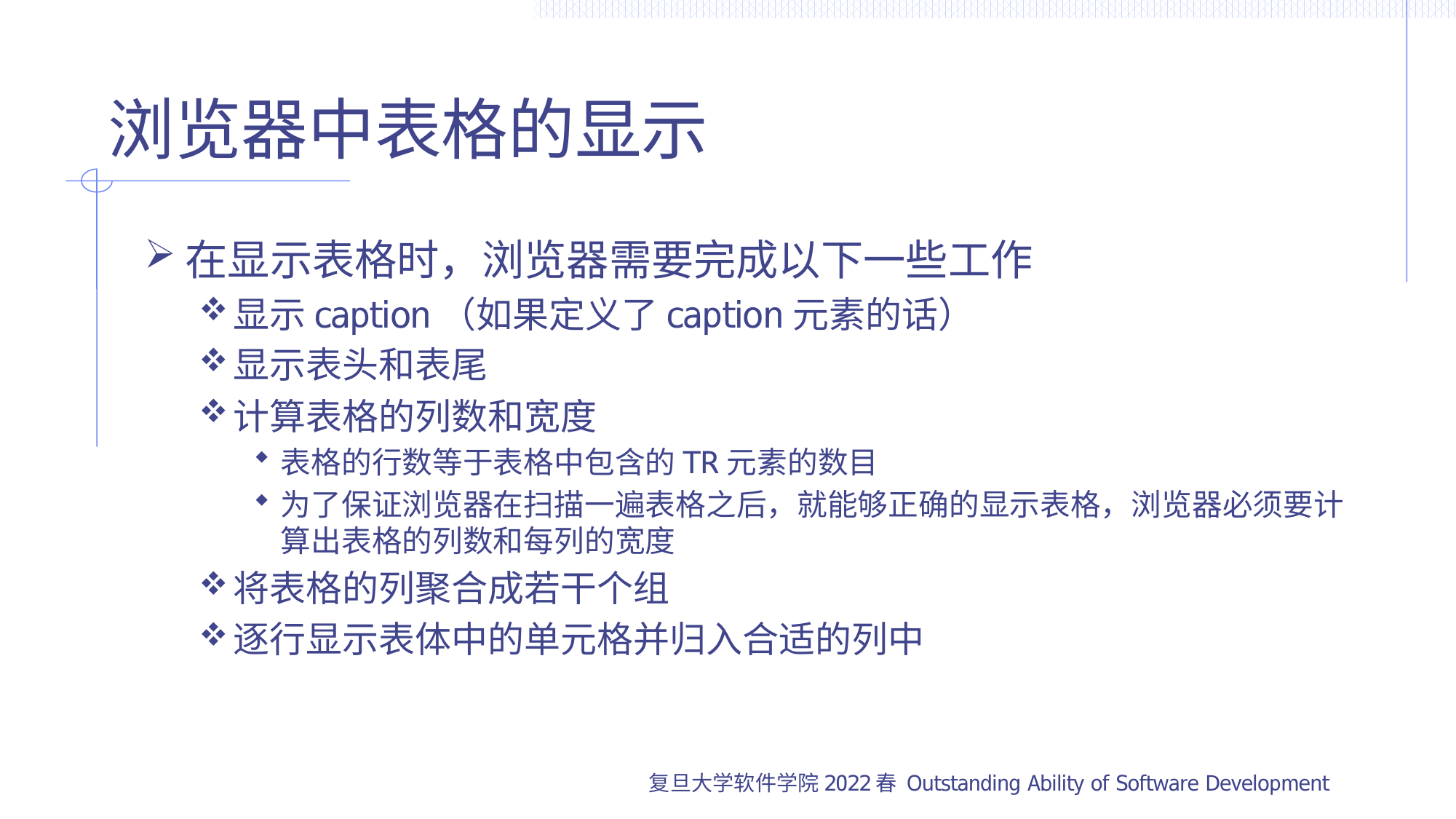

# 浏览器中表格的显示
在显示表格时，浏览器需要完成以下一些工作
显示caption（如果定义了caption元素的话）
显示表头和表尾
计算表格的列数和宽度
表格的行数等于表格中包含的TR元素的数目
为了保证浏览器在扫描一遍表格之后，就能够正确的显示表格，浏览器必须要计算出表格的列数和每列的宽度
将表格的列聚合成若干个组
逐行显示表体中的单元格并归入合适的列中